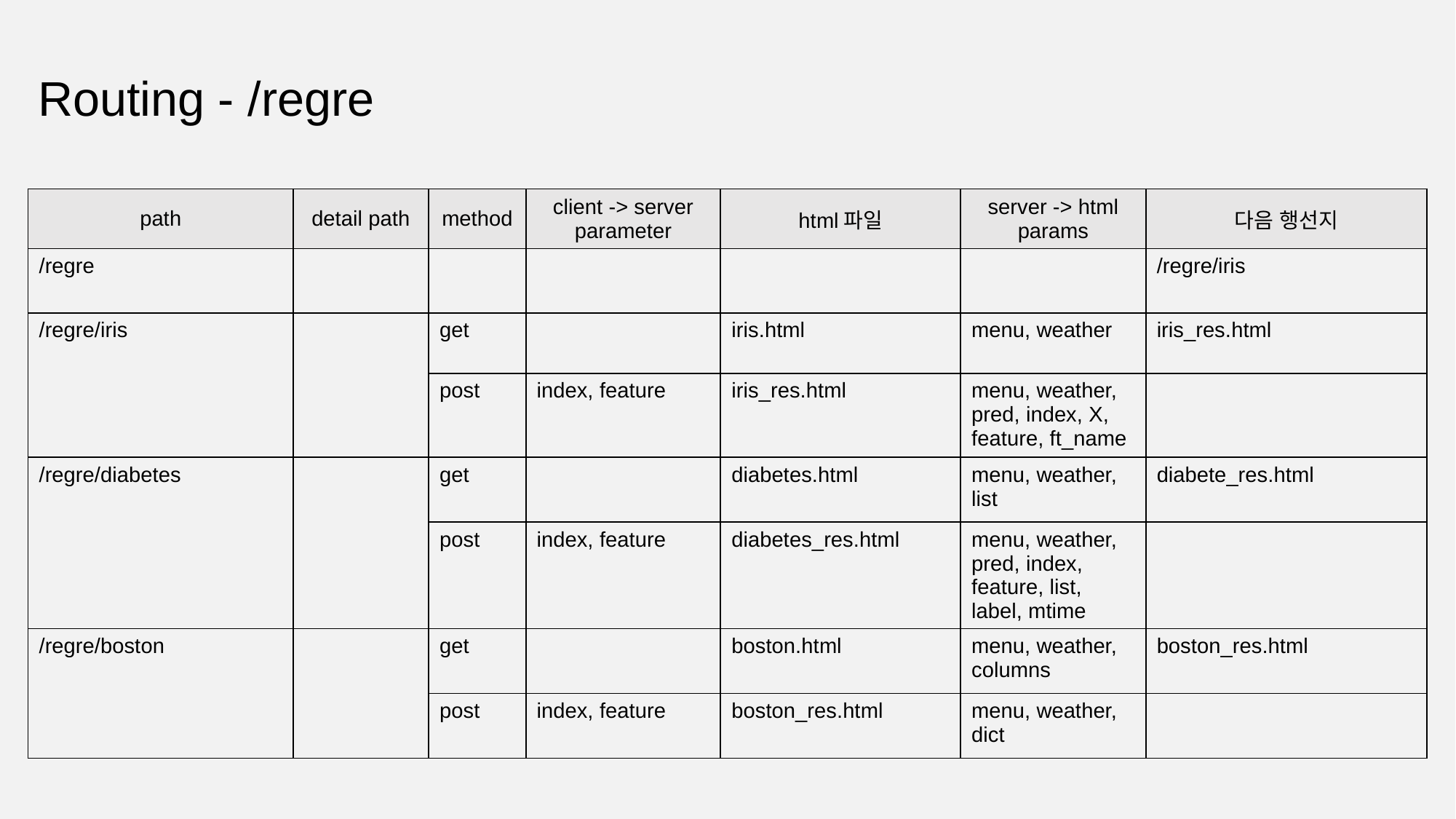

# Routing - /regre
| path | detail path | method | client -> server parameter | html파일 | server -> html params | 다음 행선지 |
| --- | --- | --- | --- | --- | --- | --- |
| /regre |  |  |  |  |  | /regre/iris |
| /regre/iris |  | get |  | iris.html | menu, weather | iris\_res.html |
| /covid/update\_age\_g | <date> | post | index, feature | iris\_res.html | menu, weather, pred, index, X, feature, ft\_name |  |
| /regre/diabetes |  | get |  | diabetes.html | menu, weather, list | diabete\_res.html |
|  |  | post | index, feature | diabetes\_res.html | menu, weather, pred, index, feature, list, label, mtime |  |
| /regre/boston |  | get |  | boston.html | menu, weather, columns | boston\_res.html |
|  |  | post | index, feature | boston\_res.html | menu, weather, dict |  |